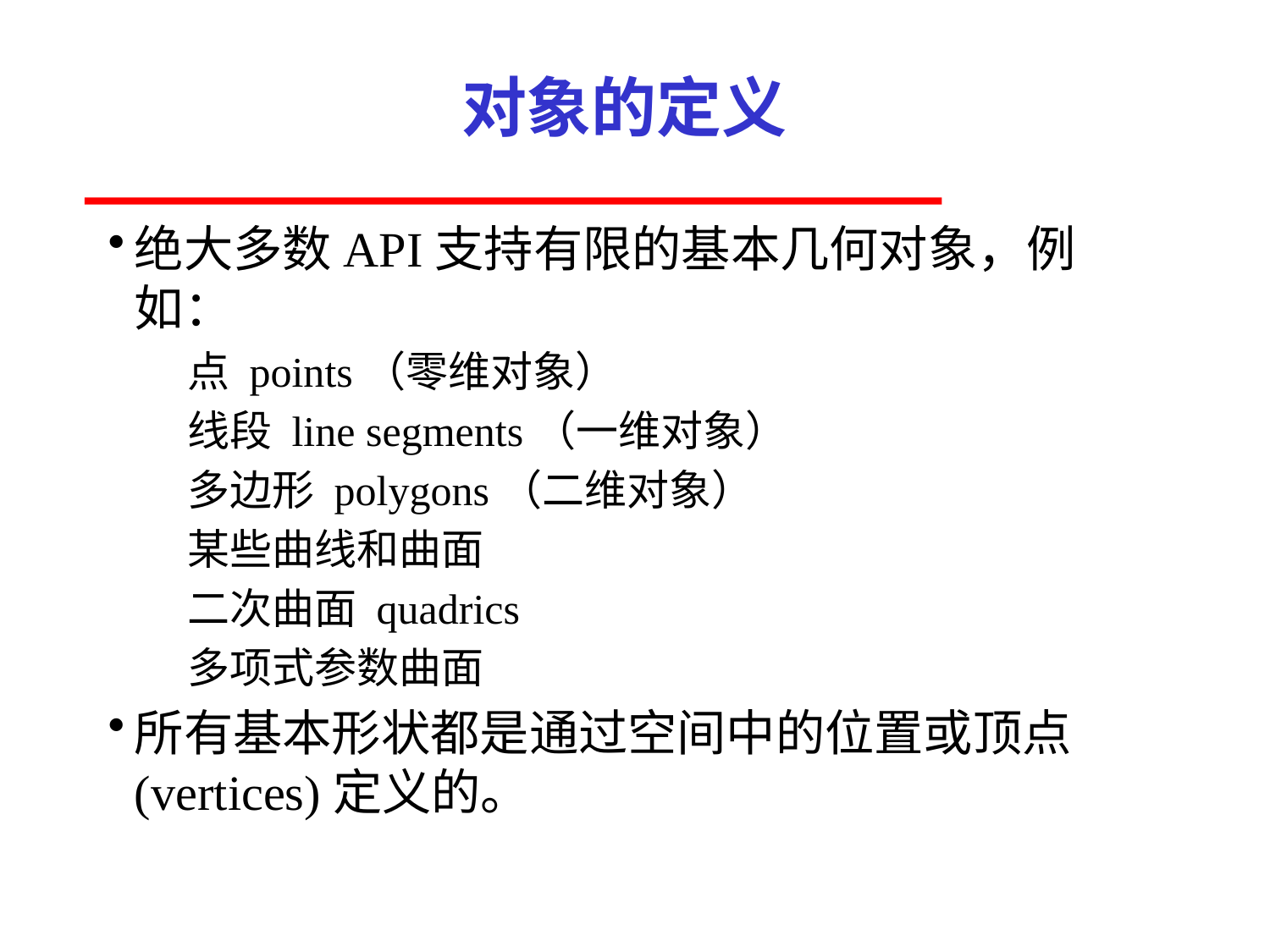

# 对象的定义
绝大多数API支持有限的基本几何对象，例如：
点 points（零维对象）
线段 line segments（一维对象）
多边形 polygons（二维对象）
某些曲线和曲面
二次曲面 quadrics
多项式参数曲面
所有基本形状都是通过空间中的位置或顶点(vertices)定义的。
22